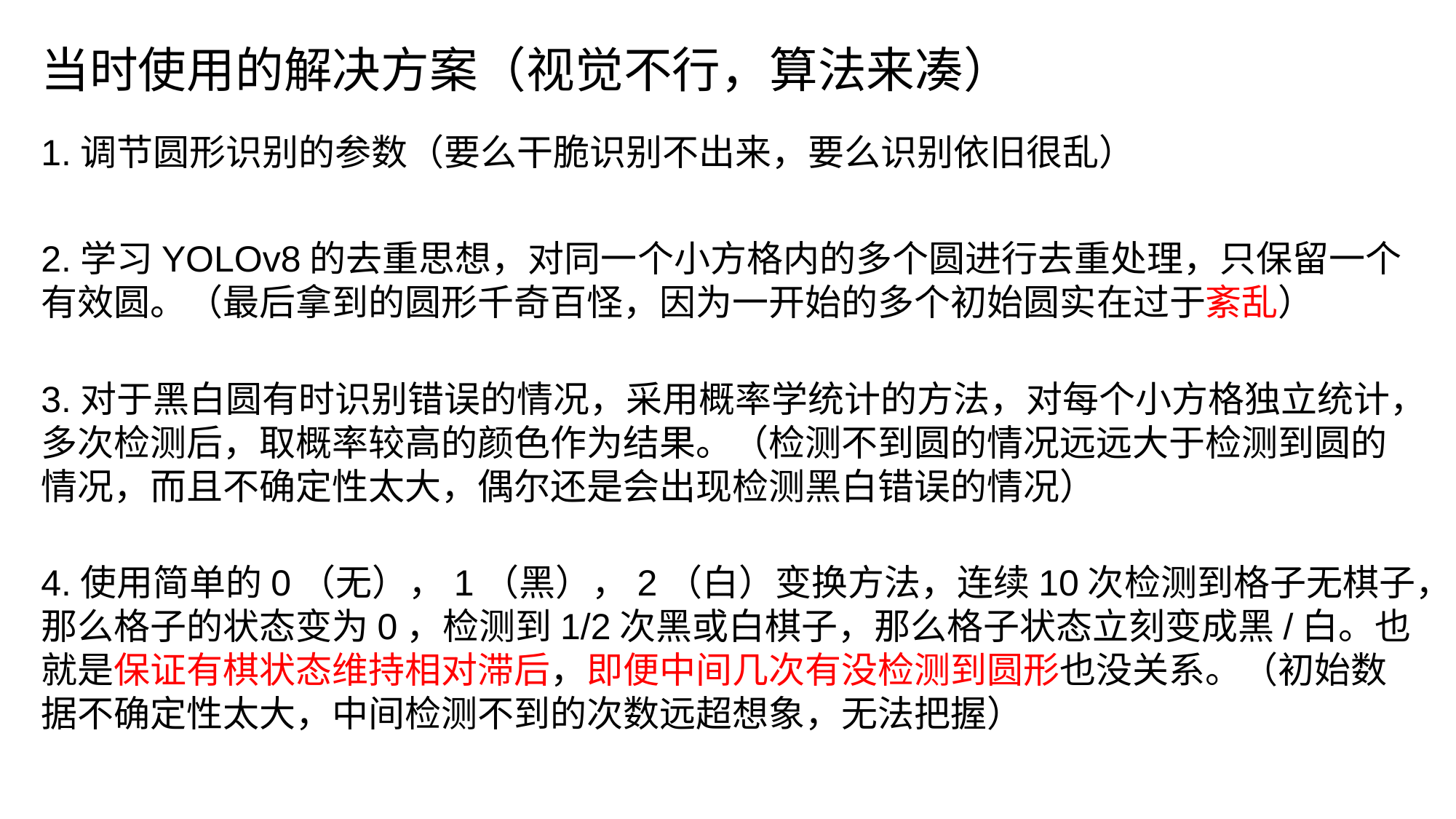

当时使用的解决方案（视觉不行，算法来凑）
1.调节圆形识别的参数（要么干脆识别不出来，要么识别依旧很乱）
2.学习YOLOv8的去重思想，对同一个小方格内的多个圆进行去重处理，只保留一个有效圆。（最后拿到的圆形千奇百怪，因为一开始的多个初始圆实在过于紊乱）
3.对于黑白圆有时识别错误的情况，采用概率学统计的方法，对每个小方格独立统计，多次检测后，取概率较高的颜色作为结果。（检测不到圆的情况远远大于检测到圆的情况，而且不确定性太大，偶尔还是会出现检测黑白错误的情况）
4.使用简单的0（无），1（黑），2（白）变换方法，连续10次检测到格子无棋子，那么格子的状态变为0，检测到1/2次黑或白棋子，那么格子状态立刻变成黑/白。也就是保证有棋状态维持相对滞后，即便中间几次有没检测到圆形也没关系。（初始数据不确定性太大，中间检测不到的次数远超想象，无法把握）